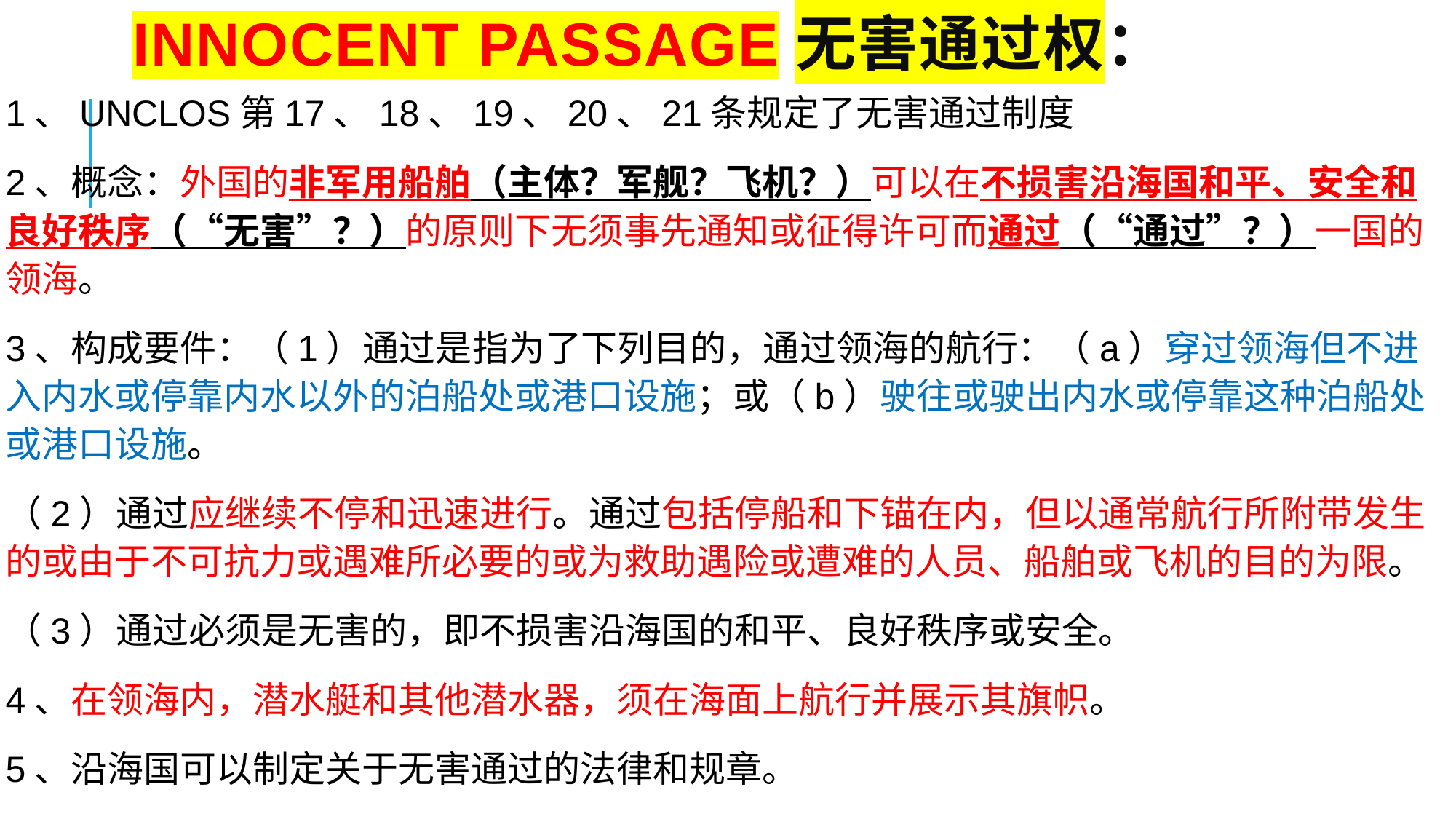

# Innocent Passage无害通过权：
1、UNCLOS第17、18、19、20、21条规定了无害通过制度
2、概念：外国的非军用船舶（主体？军舰？飞机？）可以在不损害沿海国和平、安全和良好秩序（“无害”？）的原则下无须事先通知或征得许可而通过（“通过”？）一国的领海。
3、构成要件：（1）通过是指为了下列目的，通过领海的航行：（a）穿过领海但不进入内水或停靠内水以外的泊船处或港口设施；或（b）驶往或驶出内水或停靠这种泊船处或港口设施。
（2）通过应继续不停和迅速进行。通过包括停船和下锚在内，但以通常航行所附带发生的或由于不可抗力或遇难所必要的或为救助遇险或遭难的人员、船舶或飞机的目的为限。
（3）通过必须是无害的，即不损害沿海国的和平、良好秩序或安全。
4、在领海内，潜水艇和其他潜水器，须在海面上航行并展示其旗帜。
5、沿海国可以制定关于无害通过的法律和规章。